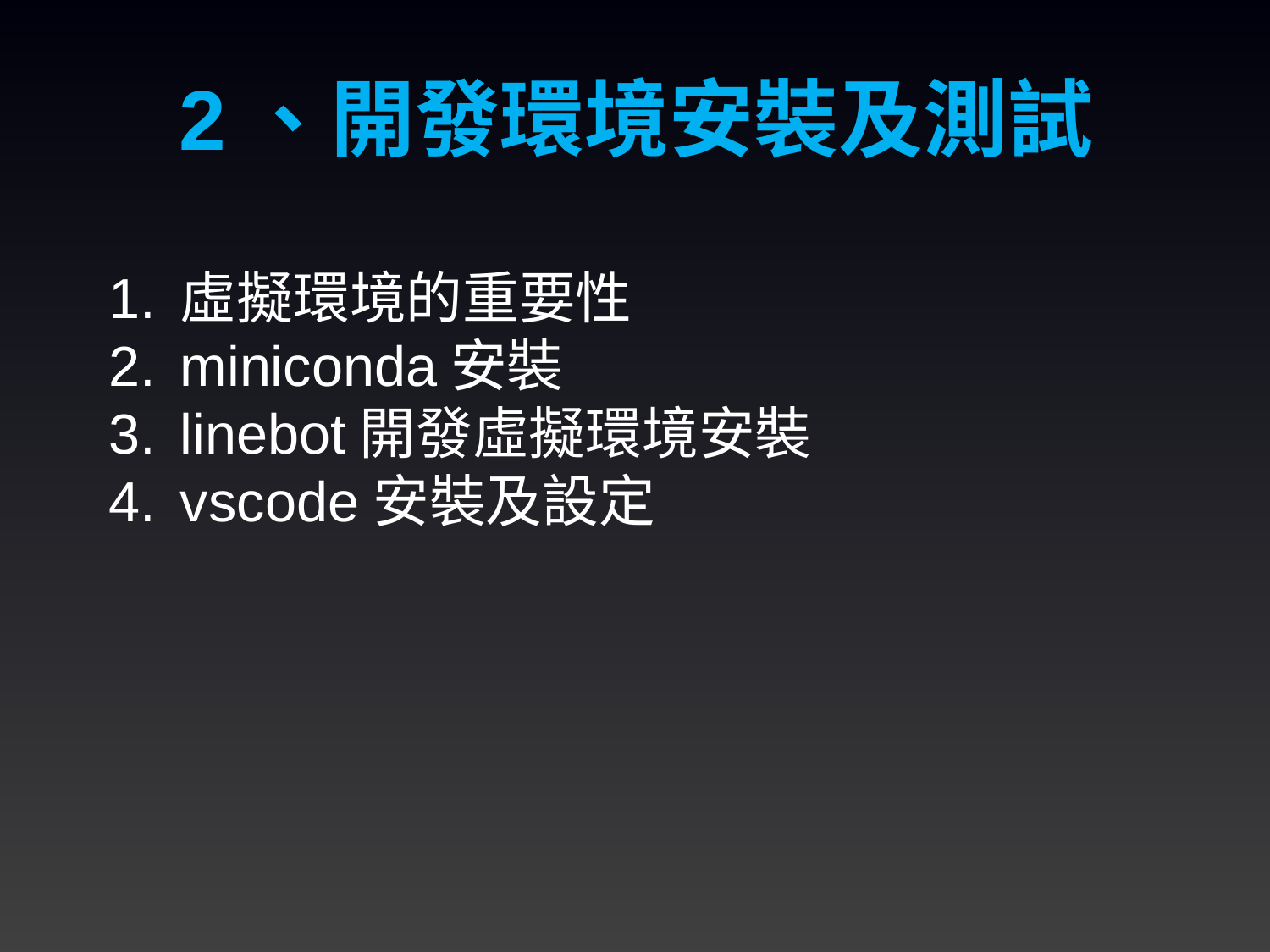

2、開發環境安裝及測試
虛擬環境的重要性
miniconda安裝
linebot開發虛擬環境安裝
vscode安裝及設定